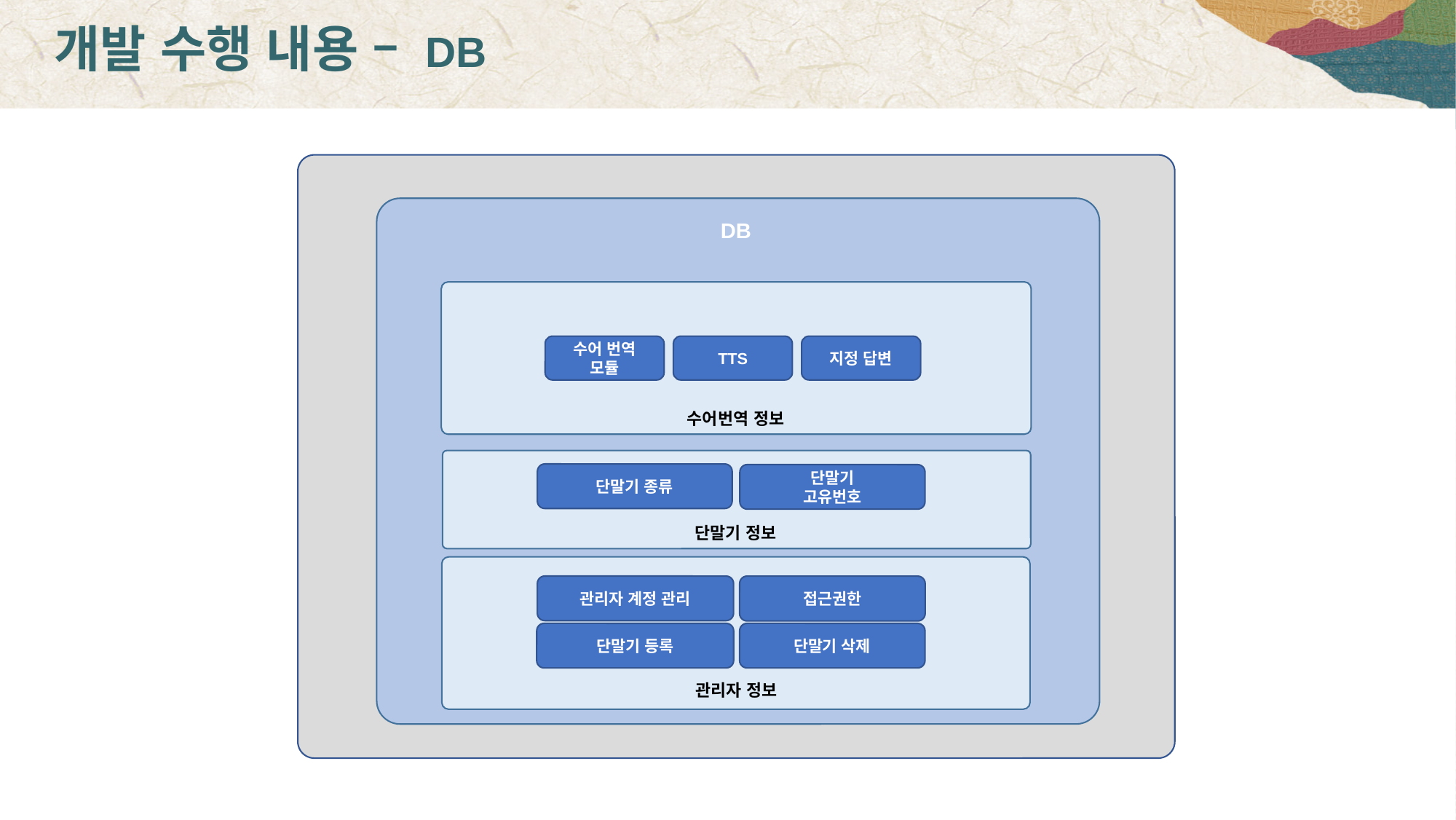

개발 수행 내용 – DB

DB

지정 답변
수어 번역
모듈
TTS
수어번역 정보

단말기 종류
단말기
고유번호
단말기 정보

관리자 계정 관리
접근권한
단말기 등록
단말기 삭제
관리자 정보